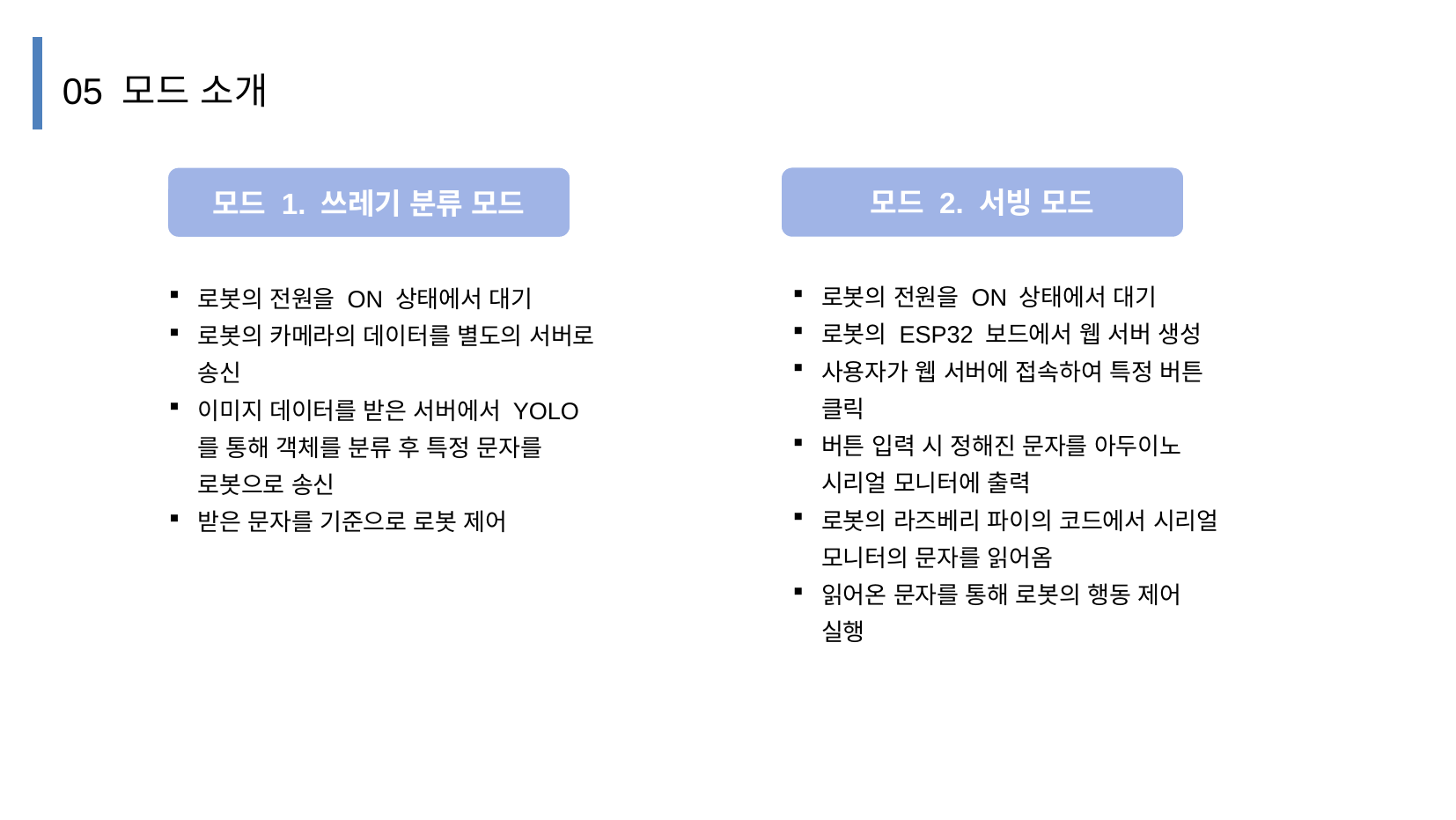

05 모드 소개
모드 2. 서빙 모드
로봇의 전원을 ON 상태에서 대기
로봇의 ESP32 보드에서 웹 서버 생성
사용자가 웹 서버에 접속하여 특정 버튼 클릭
버튼 입력 시 정해진 문자를 아두이노 시리얼 모니터에 출력
로봇의 라즈베리 파이의 코드에서 시리얼 모니터의 문자를 읽어옴
읽어온 문자를 통해 로봇의 행동 제어 실행
모드 1. 쓰레기 분류 모드
로봇의 전원을 ON 상태에서 대기
로봇의 카메라의 데이터를 별도의 서버로 송신
이미지 데이터를 받은 서버에서 YOLO를 통해 객체를 분류 후 특정 문자를 로봇으로 송신
받은 문자를 기준으로 로봇 제어